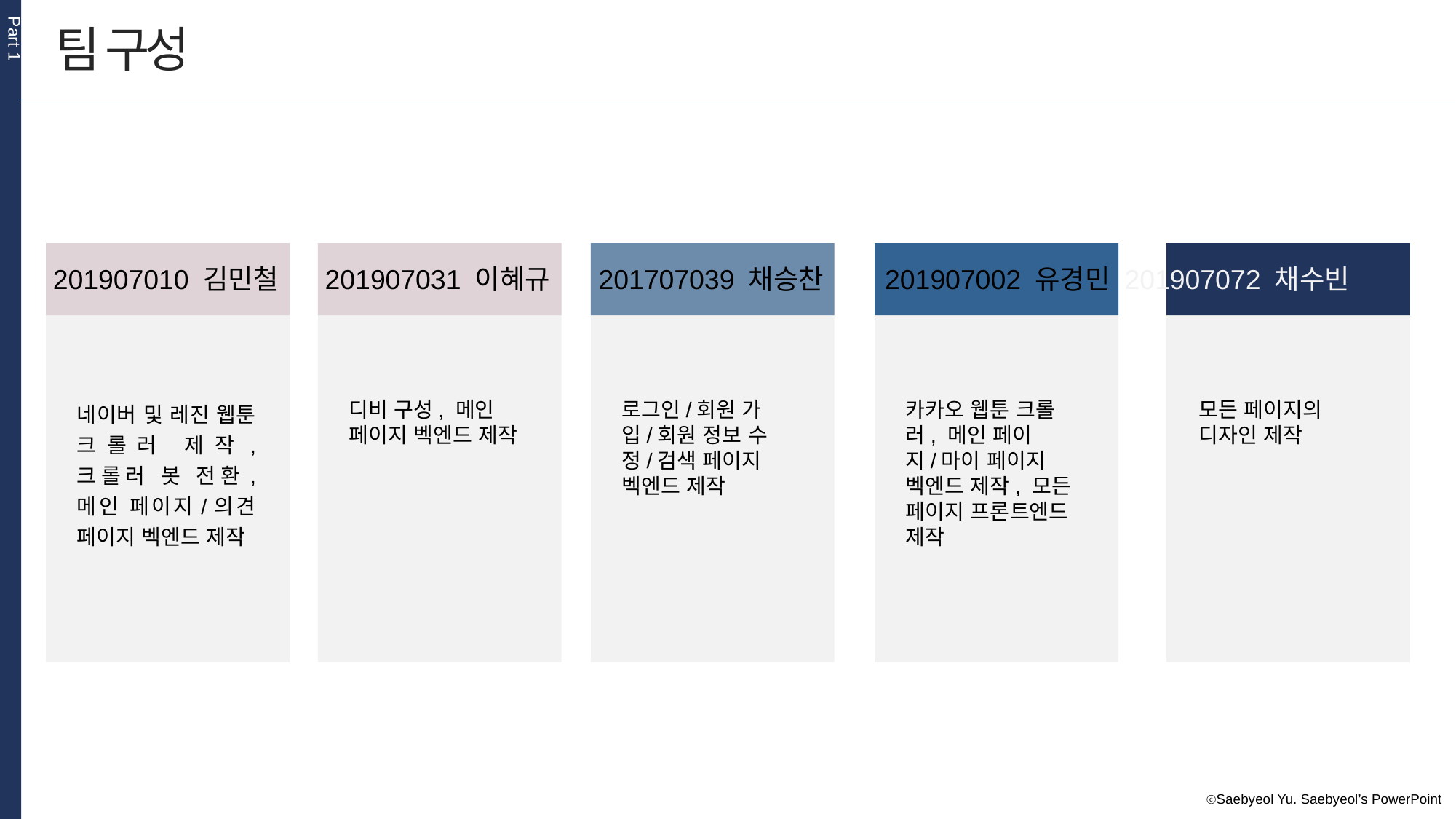

Part 1
팀 구성

201907010 김민철
201907031 이혜규
201707039 채승찬
201907002 유경민
201907072 채수빈
네이버 및 레진 웹툰 크롤러 제작, 크롤러 봇 전환, 메인 페이지/의견 페이지 벡엔드 제작

디비 구성, 메인 페이지 벡엔드 제작
로그인/회원 가입/회원 정보 수정/검색 페이지 벡엔드 제작
카카오 웹툰 크롤러, 메인 페이지/마이 페이지 벡엔드 제작, 모든 페이지 프론트엔드 제작
모든 페이지의 디자인 제작